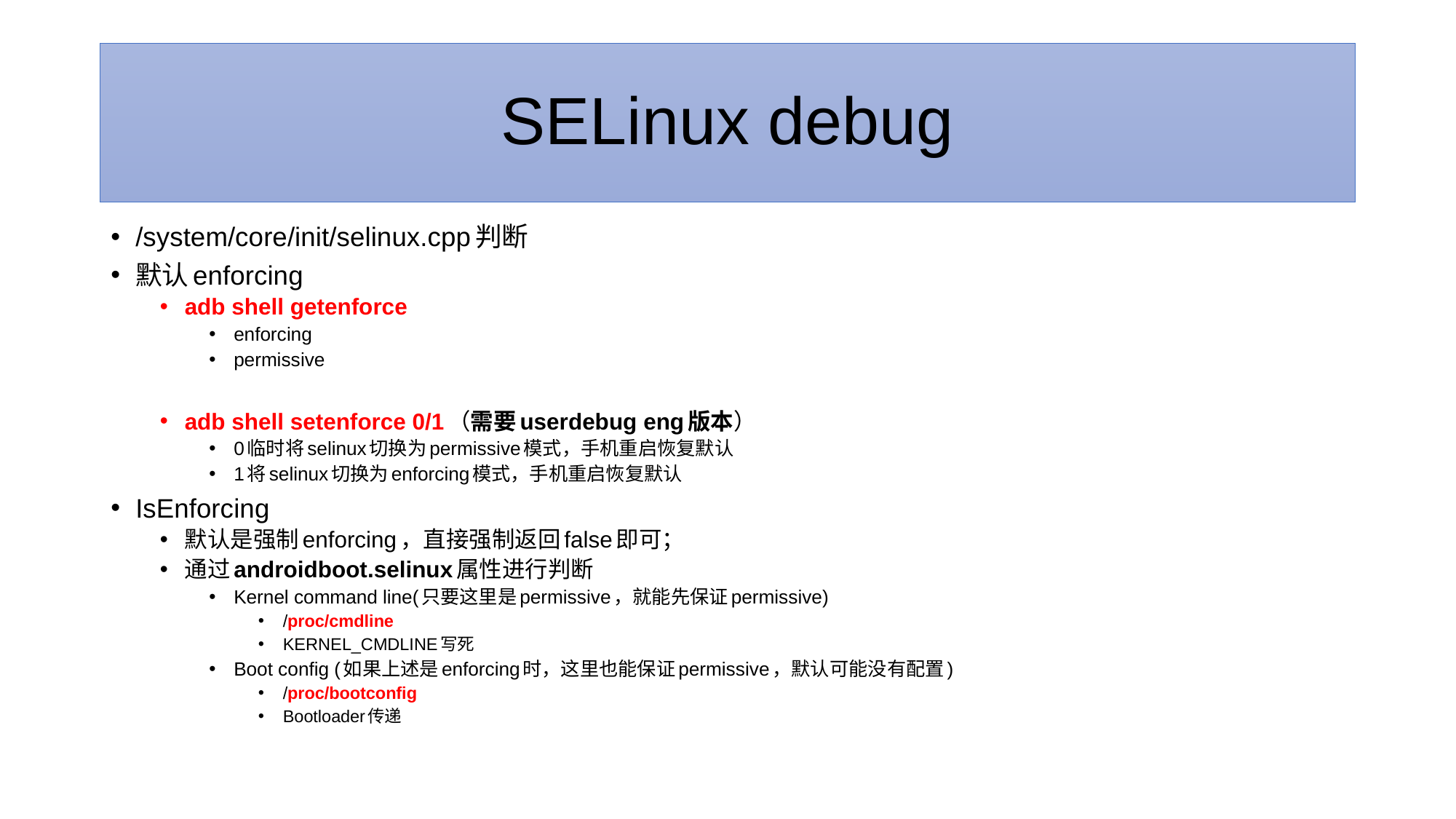

# SELinux debug
/system/core/init/selinux.cpp判断
默认enforcing
adb shell getenforce
enforcing
permissive

adb shell setenforce 0/1（需要userdebug eng版本）
0临时将selinux切换为permissive模式，手机重启恢复默认
1将selinux切换为enforcing模式，手机重启恢复默认
IsEnforcing
默认是强制enforcing，直接强制返回false即可；
通过androidboot.selinux属性进行判断
Kernel command line(只要这里是permissive，就能先保证permissive)
/proc/cmdline
KERNEL_CMDLINE写死
Boot config (如果上述是enforcing时，这里也能保证permissive，默认可能没有配置)
/proc/bootconfig
Bootloader传递